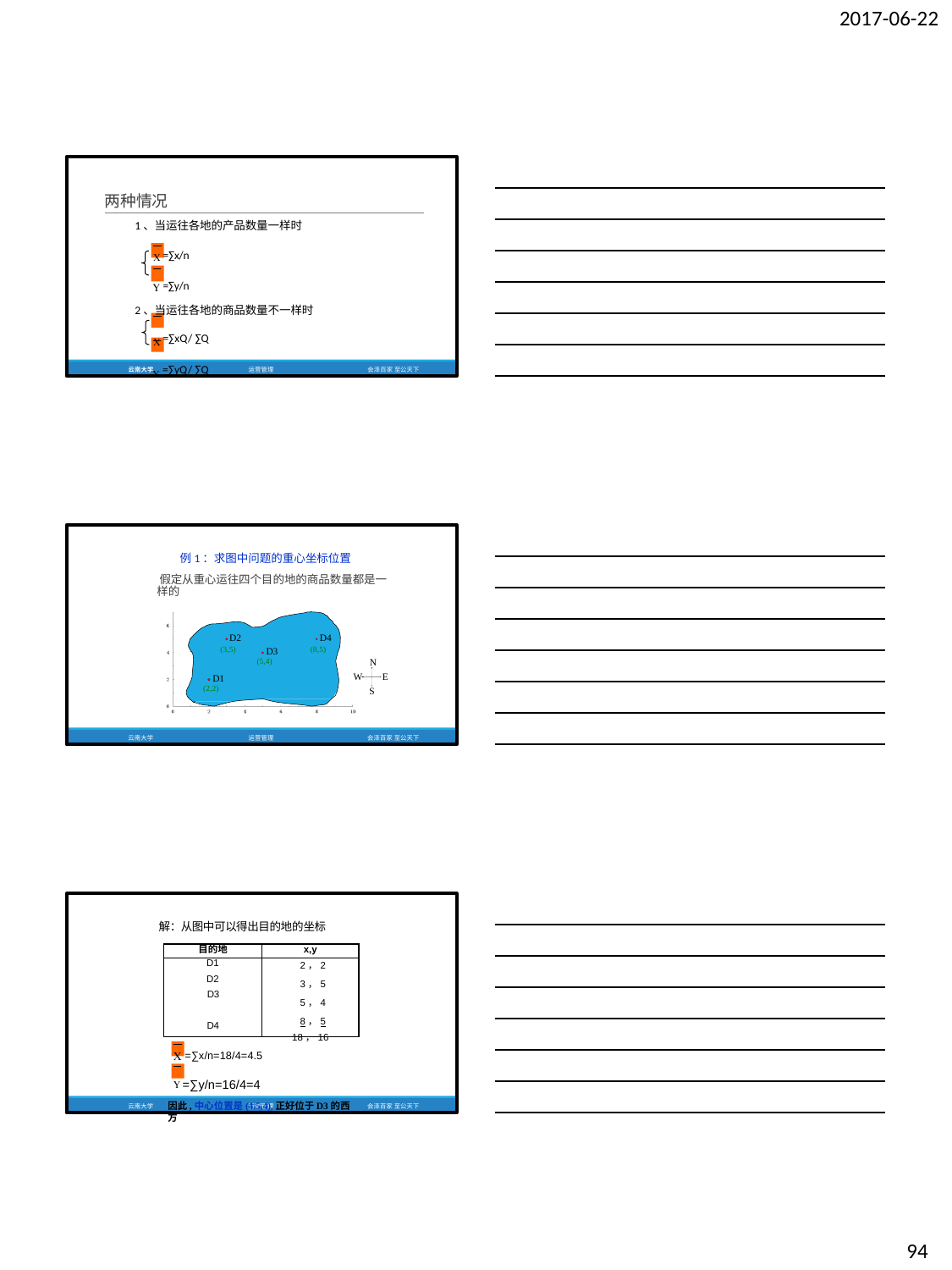

2017-06-22

两种情况
1、当运往各地的产品数量一样时
Χ =∑x/n
Υ =∑y/n
2、当运往各地的商品数量不一样时
Χ =∑xQ/ ∑Q
Υ =∑yQ/ ∑Q

云南大学
运营管理
会泽百家 至公天下

例1：求图中问题的重心坐标位置
假定从重心运往四个目的地的商品数量都是一 样的

D2
(3,5)
D4
(8,5)
D3
(5,4)

N
W	E
S

D1
(2,2)

云南大学
运营管理
会泽百家 至公天下

解：从图中可以得出目的地的坐标

| 目的地 | x,y |
| --- | --- |
| D1 D2 D3 D4 | 2，2 3，5 5，4 8，5 18，16 |

Χ =∑x/n=18/4=4.5
Υ =∑y/n=16/4=4
因此,中心位置是(4.5,4),正好位于D3的西方

云南大学
运营管理
会泽百家 至公天下

94